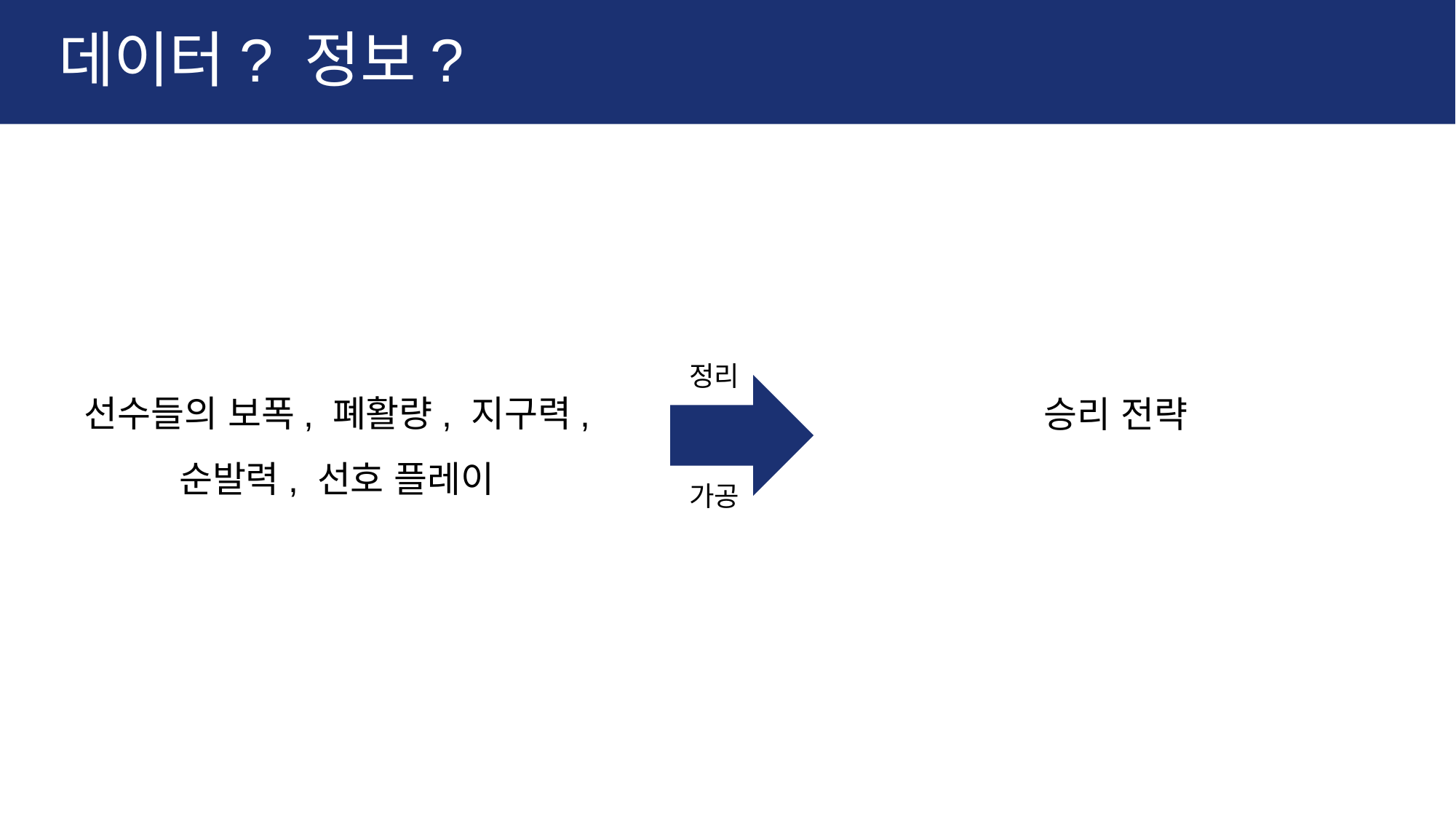

# 데이터? 정보?
정리
선수들의 보폭, 폐활량, 지구력,
순발력, 선호 플레이
승리 전략

가공